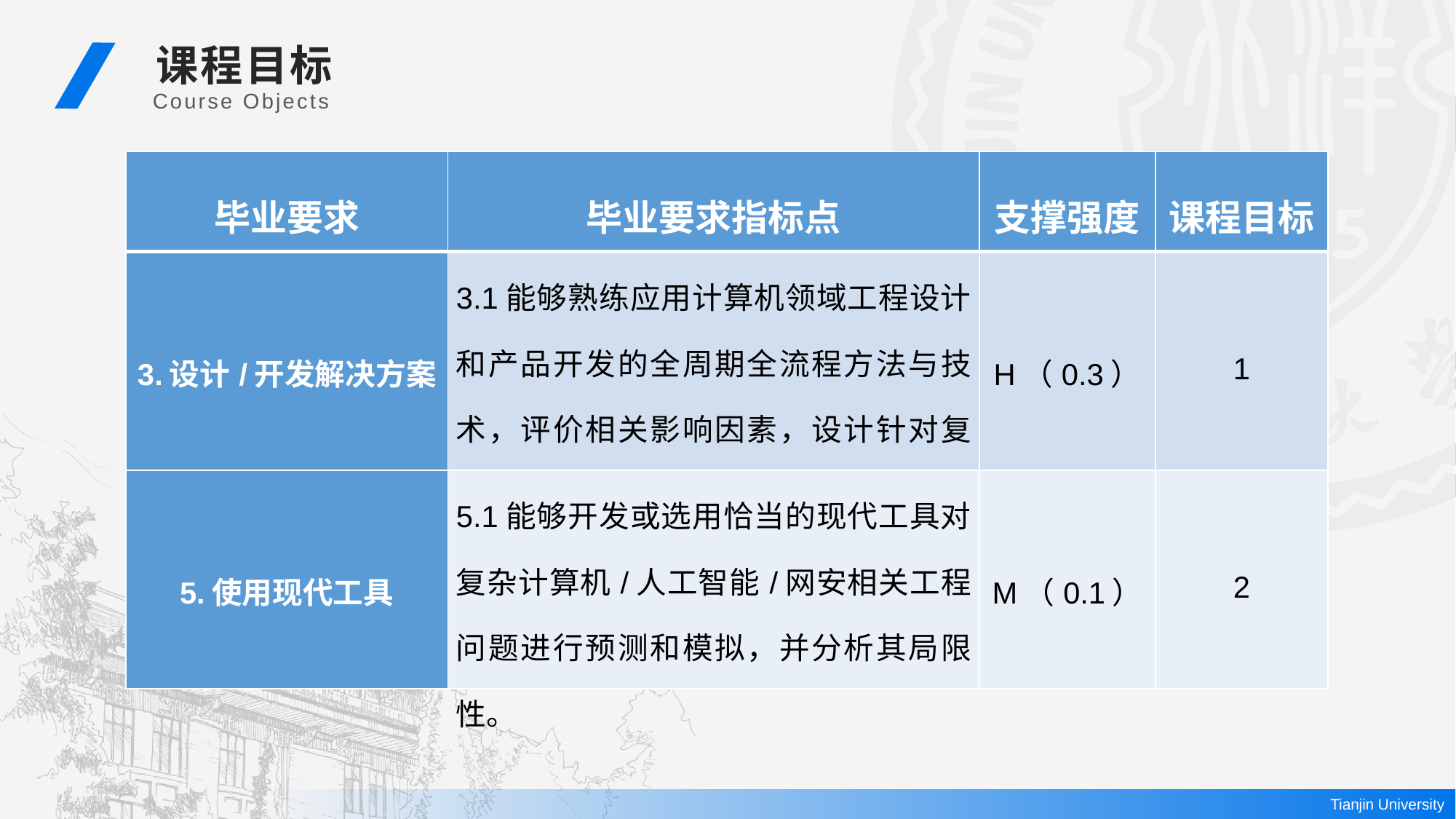

课程目标
   Course Objects
| 毕业要求 | 毕业要求指标点 | 支撑强度 | 课程目标 |
| --- | --- | --- | --- |
| 3.设计/开发解决方案 | 3.1能够熟练应用计算机领域工程设计和产品开发的全周期全流程方法与技术，评价相关影响因素，设计针对复杂计算机工程问题的合理解决方案。 | H（0.3） | 1 |
| 5.使用现代工具 | 5.1能够开发或选用恰当的现代工具对复杂计算机/人工智能/网安相关工程问题进行预测和模拟，并分析其局限性。 | M（0.1） | 2 |